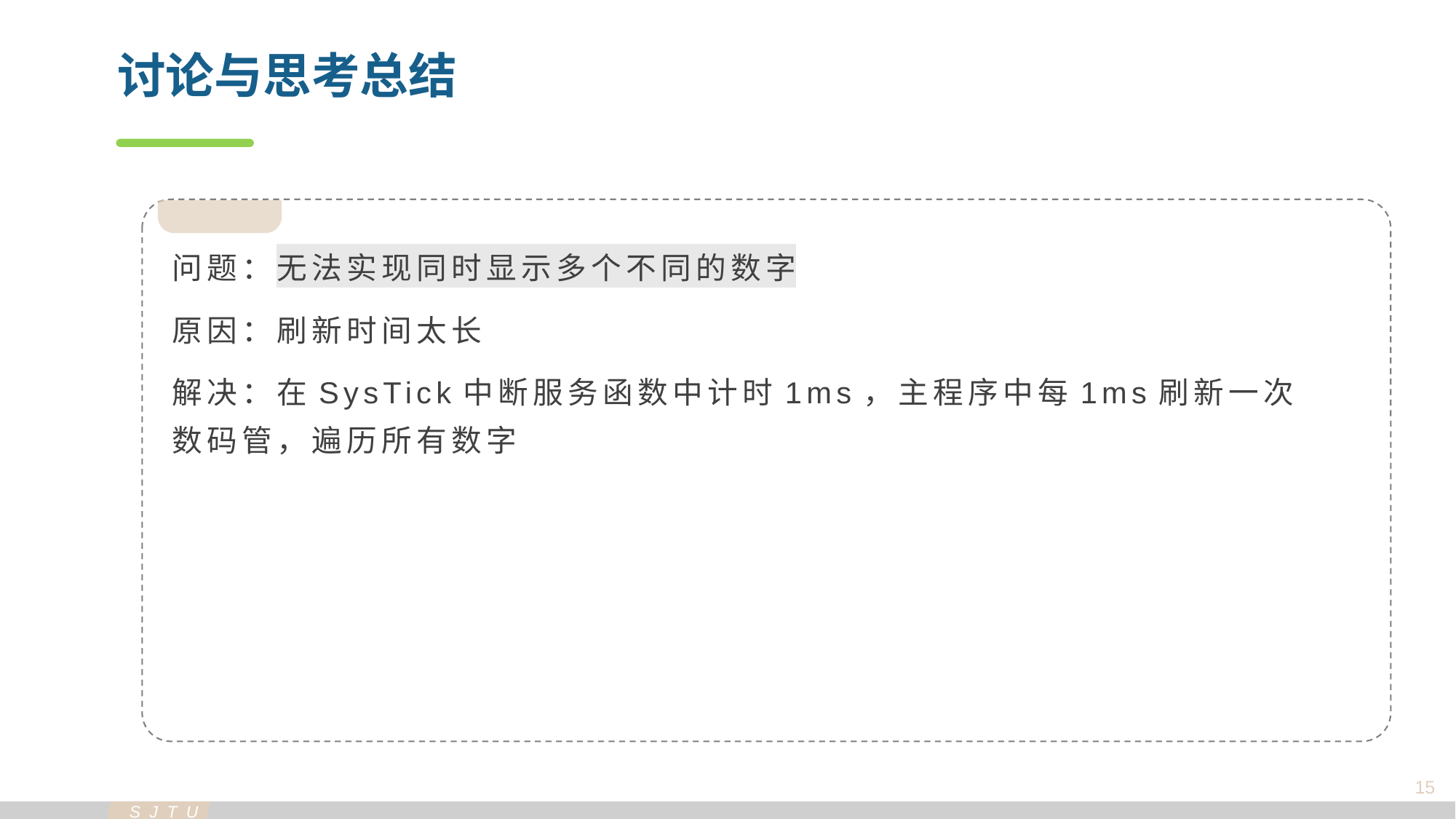

讨论与思考总结

问题：无法实现同时显示多个不同的数字
原因：刷新时间太长
解决：在SysTick中断服务函数中计时1ms，主程序中每1ms刷新一次数码管，遍历所有数字
15